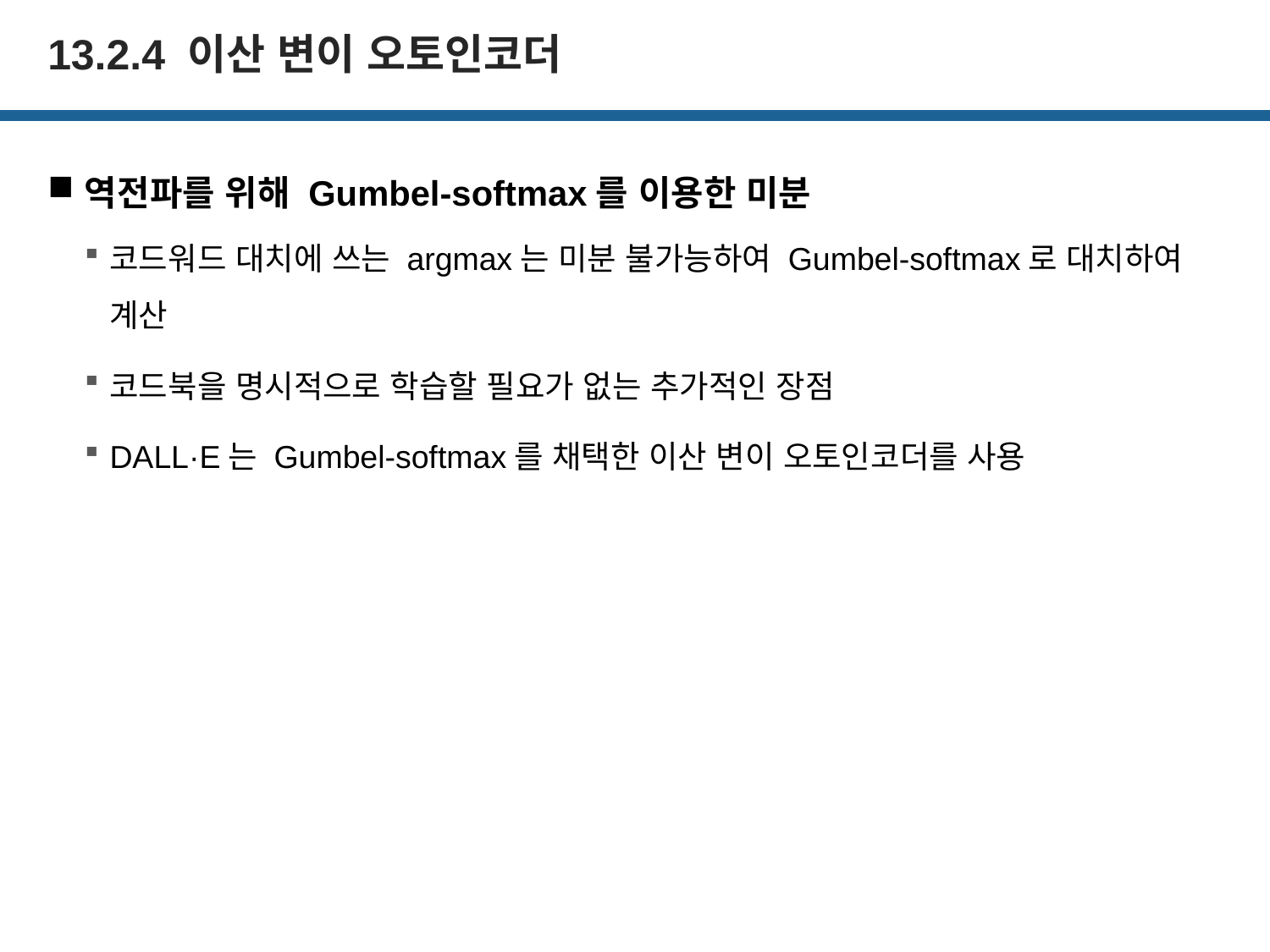

# 13.2.4 이산 변이 오토인코더
역전파를 위해 Gumbel-softmax를 이용한 미분
코드워드 대치에 쓰는 argmax는 미분 불가능하여 Gumbel-softmax로 대치하여 계산
코드북을 명시적으로 학습할 필요가 없는 추가적인 장점
DALL·E는 Gumbel-softmax를 채택한 이산 변이 오토인코더를 사용